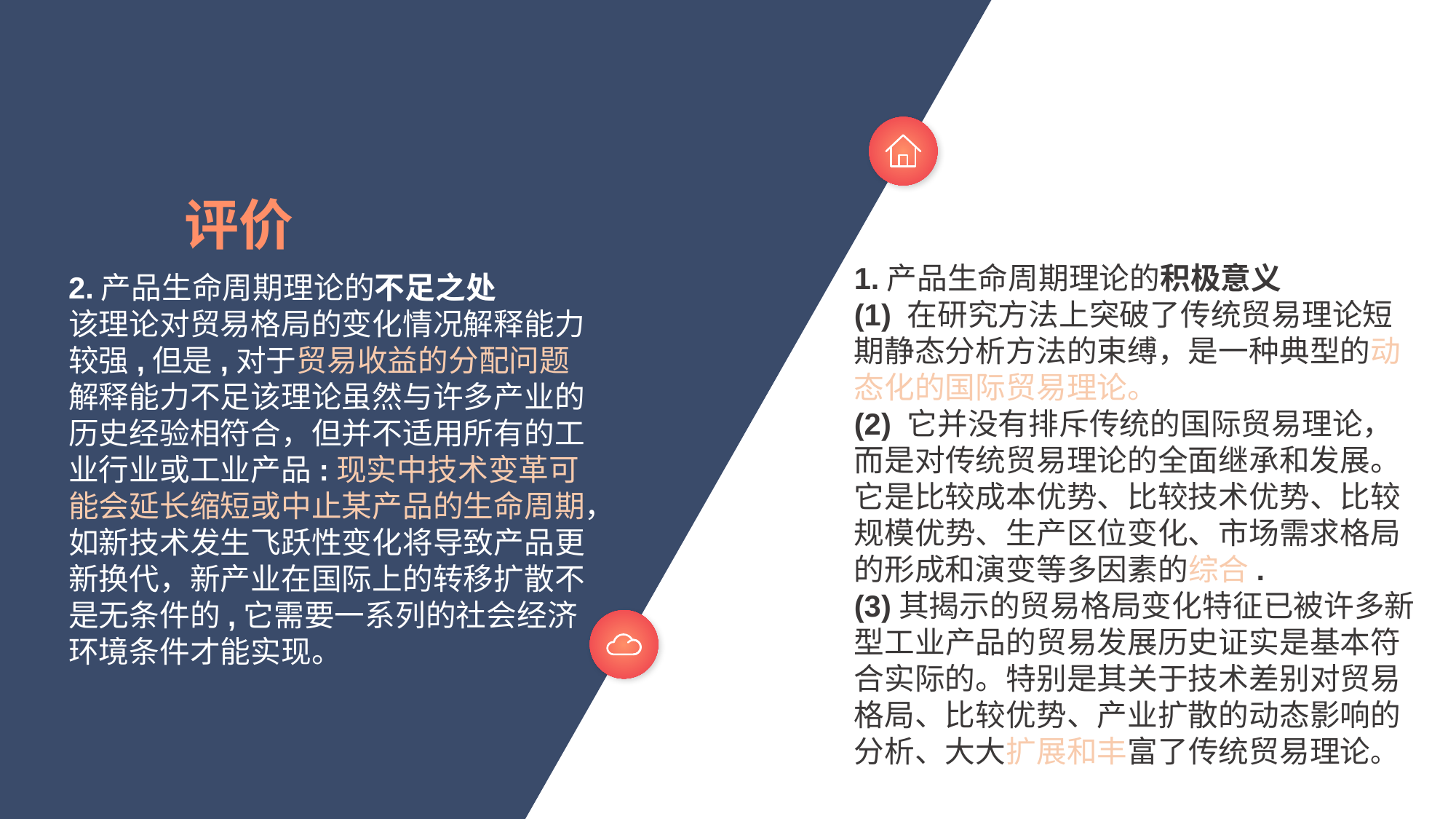

评价
e7d195523061f1c074694c8bbf98be7b1e4b015d796375963FD28840057458461C7CA0DAD340D15583DEDFC2E3241C4F392EF3A8B4D067B40CF4F149DD7E51F346B0CAB1BCCF6DB2480C67273C6C9E4C33AF3046B1F7F7F0B2A51923447FF2D765CC750011ADC7600C66A8DE278F4F3BF652A6F92B038DDCE276C32D205890E810956E7BBEF46205
1.产品生命周期理论的积极意义
(1) 在研究方法上突破了传统贸易理论短期静态分析方法的束缚，是一种典型的动态化的国际贸易理论。
(2) 它并没有排斥传统的国际贸易理论，而是对传统贸易理论的全面继承和发展。它是比较成本优势、比较技术优势、比较规模优势、生产区位变化、市场需求格局的形成和演变等多因素的综合.
(3)其揭示的贸易格局变化特征已被许多新型工业产品的贸易发展历史证实是基本符合实际的。特别是其关于技术差别对贸易格局、比较优势、产业扩散的动态影响的分析、大大扩展和丰富了传统贸易理论。
2.产品生命周期理论的不足之处
该理论对贸易格局的变化情况解释能力较强,但是,对于贸易收益的分配问题解释能力不足该理论虽然与许多产业的历史经验相符合，但并不适用所有的工业行业或工业产品:现实中技术变革可能会延长缩短或中止某产品的生命周期，如新技术发生飞跃性变化将导致产品更新换代，新产业在国际上的转移扩散不是无条件的,它需要一系列的社会经济环境条件才能实现。